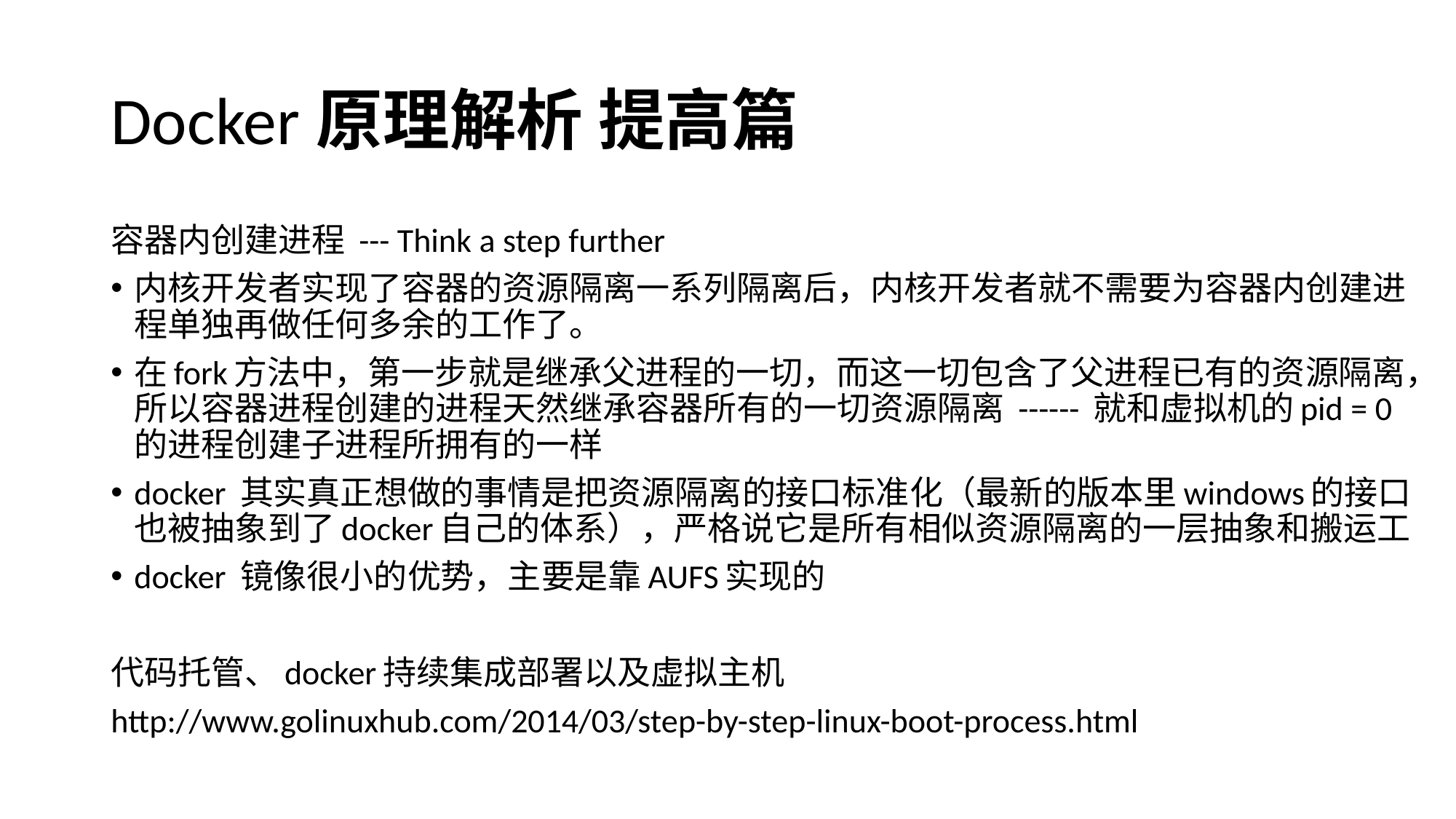

# Docker原理解析 提高篇
容器内创建进程 --- Think a step further
内核开发者实现了容器的资源隔离一系列隔离后，内核开发者就不需要为容器内创建进程单独再做任何多余的工作了。
在fork方法中，第一步就是继承父进程的一切，而这一切包含了父进程已有的资源隔离，所以容器进程创建的进程天然继承容器所有的一切资源隔离 ------ 就和虚拟机的pid = 0 的进程创建子进程所拥有的一样
docker 其实真正想做的事情是把资源隔离的接口标准化（最新的版本里windows的接口也被抽象到了docker自己的体系），严格说它是所有相似资源隔离的一层抽象和搬运工
docker 镜像很小的优势，主要是靠AUFS实现的

代码托管、docker持续集成部署以及虚拟主机
http://www.golinuxhub.com/2014/03/step-by-step-linux-boot-process.html